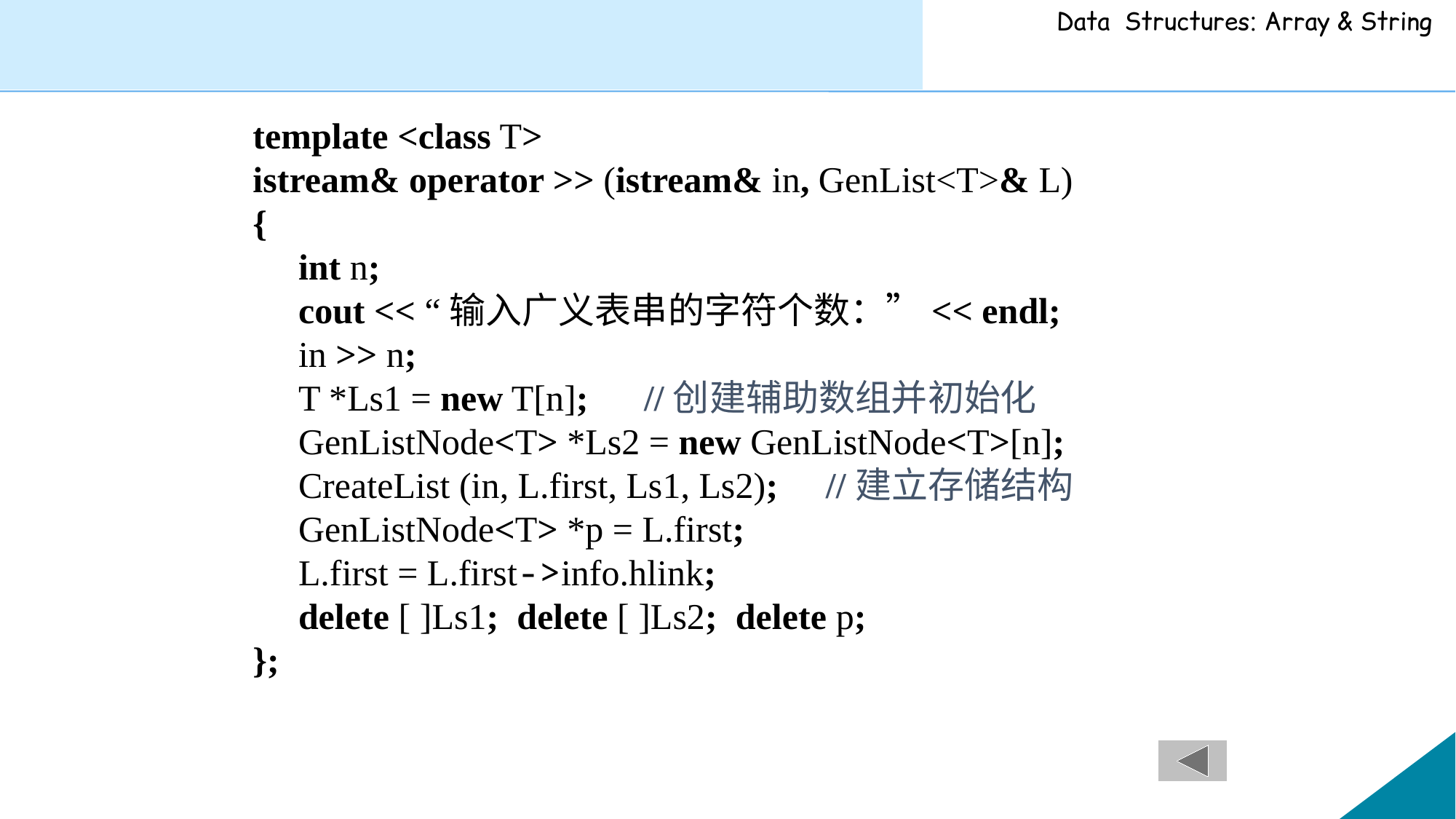

template <class T>
istream& operator >> (istream& in, GenList<T>& L)
{
     int n;
     cout << “输入广义表串的字符个数：”<< endl;
     in >> n;
     T *Ls1 = new T[n];	    //创建辅助数组并初始化
     GenListNode<T> *Ls2 = new GenListNode<T>[n];
     CreateList (in, L.first, Ls1, Ls2);	//建立存储结构
     GenListNode<T> *p = L.first;
     L.first = L.first->info.hlink;
     delete [ ]Ls1;  delete [ ]Ls2;  delete p;
};